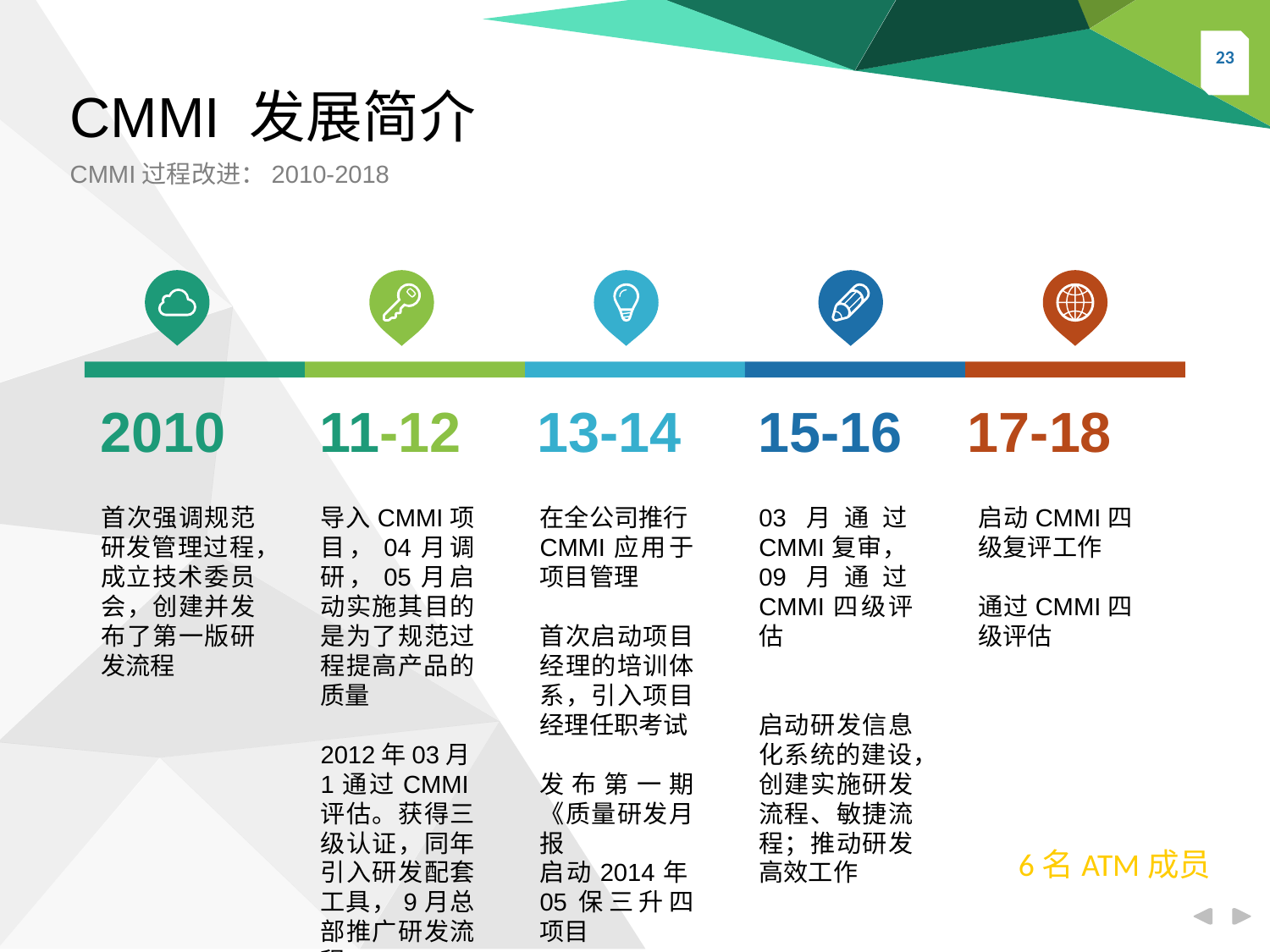

CMMI 发展简介
CMMI过程改进：2010-2018

2010

11-12

15-16

17-18

13-14
首次强调规范研发管理过程，
成立技术委员会，创建并发布了第一版研发流程

导入CMMI项目，04月调研，05月启动实施其目的是为了规范过程提高产品的质量

2012年03月1通过CMMI评估。获得三级认证，同年引入研发配套工具，9月总部推广研发流程
在全公司推行CMMI应用于项目管理

首次启动项目经理的培训体系，引入项目经理任职考试

发布第一期《质量研发月报
启动2014年05保三升四项目
03月通过CMMI复审，09月通过CMMI四级评估

启动研发信息化系统的建设，创建实施研发流程、敏捷流程；推动研发高效工作
启动CMMI四级复评工作

通过CMMI四级评估
6名ATM成员